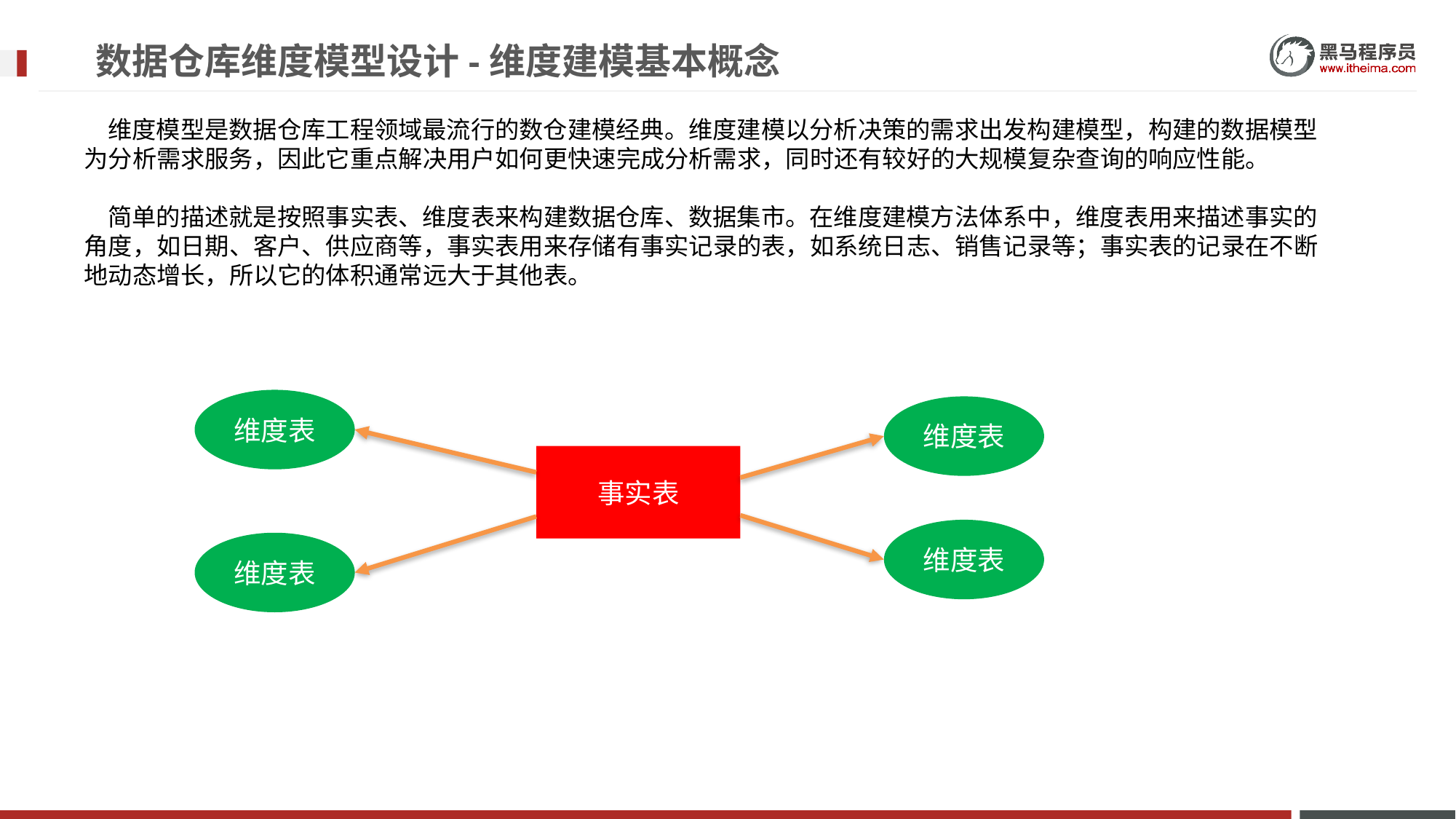

# 数据仓库维度模型设计-维度建模基本概念
维度模型是数据仓库工程领域最流行的数仓建模经典。维度建模以分析决策的需求出发构建模型，构建的数据模型为分析需求服务，因此它重点解决用户如何更快速完成分析需求，同时还有较好的大规模复杂查询的响应性能。

简单的描述就是按照事实表、维度表来构建数据仓库、数据集市。在维度建模方法体系中，维度表用来描述事实的角度，如日期、客户、供应商等，事实表用来存储有事实记录的表，如系统日志、销售记录等；事实表的记录在不断地动态增长，所以它的体积通常远大于其他表。

维度表
维度表
事实表
维度表
维度表